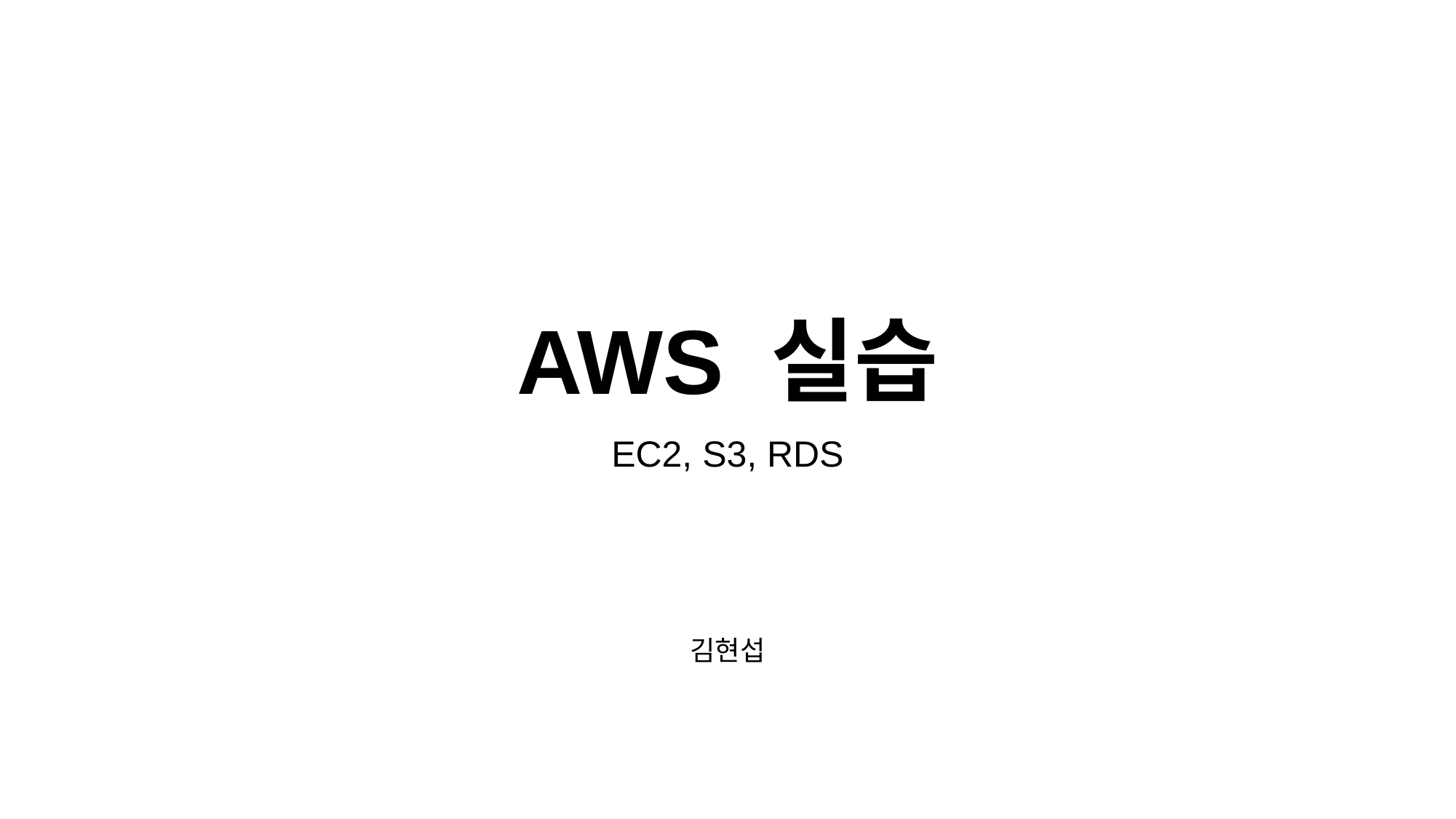

# AWS 실습
EC2, S3, RDS
김현섭